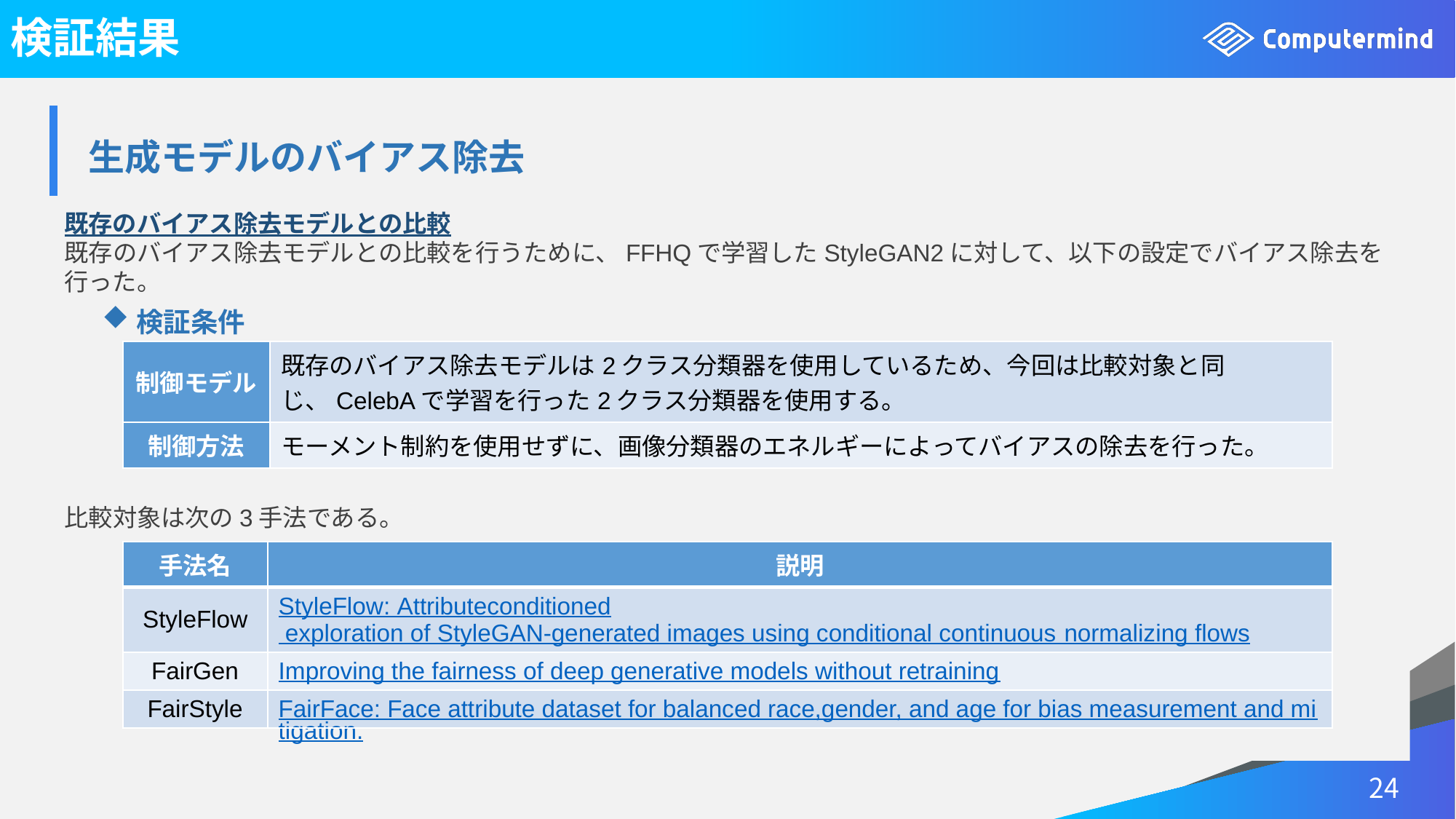

# 検証結果
| 生成モデルのバイアス除去 |
| --- |
既存のバイアス除去モデルとの比較
既存のバイアス除去モデルとの比較を行うために、FFHQで学習したStyleGAN2に対して、以下の設定でバイアス除去を行った。

検証条件
| 制御モデル | 既存のバイアス除去モデルは2クラス分類器を使用しているため、今回は比較対象と同じ、CelebAで学習を行った2クラス分類器を使用する。 |
| --- | --- |
| 制御方法 | モーメント制約を使用せずに、画像分類器のエネルギーによってバイアスの除去を行った。 |
比較対象は次の3手法である。
| 手法名 | 説明 |
| --- | --- |
| StyleFlow | StyleFlow: Attributeconditioned exploration of StyleGAN-generated images using conditional continuous normalizing flows |
| FairGen | Improving the fairness of deep generative models without retraining |
| FairStyle | FairFace: Face attribute dataset for balanced race,gender, and age for bias measurement and mitigation. |
24